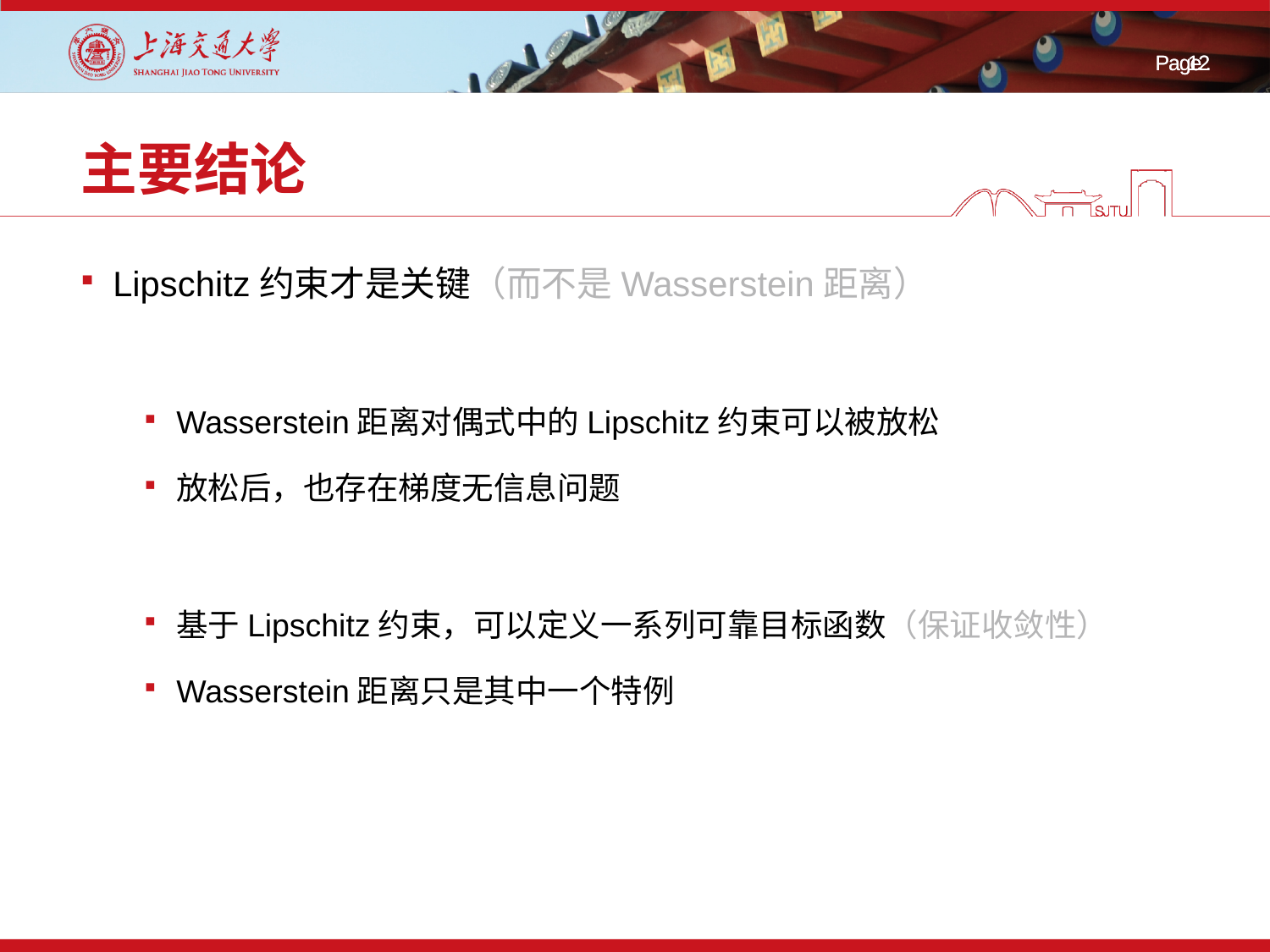

# 主要结论
Lipschitz约束才是关键（而不是Wasserstein距离）

Wasserstein距离对偶式中的Lipschitz约束可以被放松
放松后，也存在梯度无信息问题

基于Lipschitz约束，可以定义一系列可靠目标函数（保证收敛性）
Wasserstein距离只是其中一个特例